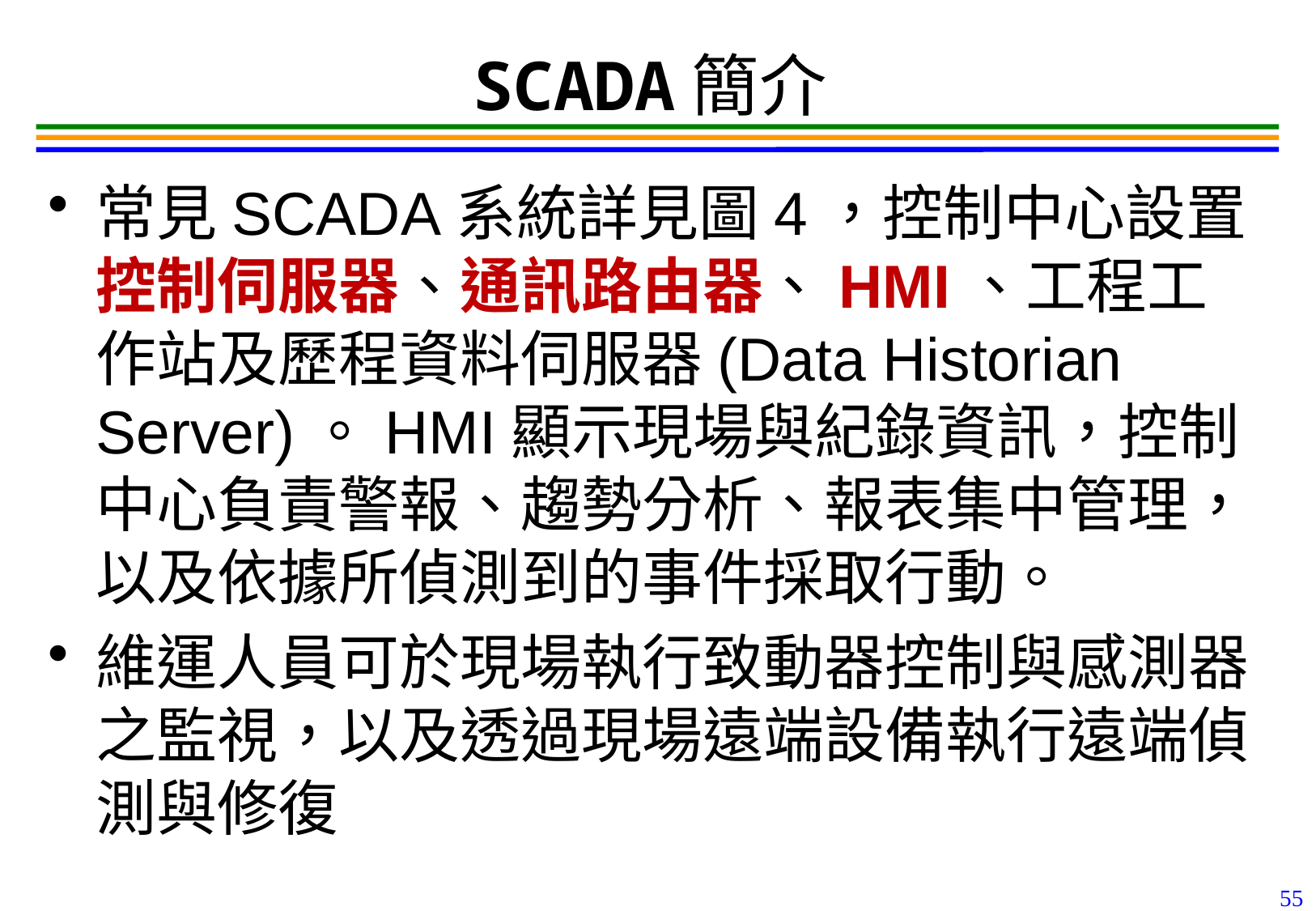

55
# SCADA簡介
常見SCADA系統詳見圖4，控制中心設置控制伺服器、通訊路由器、HMI、工程工作站及歷程資料伺服器(Data Historian Server)。HMI顯示現場與紀錄資訊，控制中心負責警報、趨勢分析、報表集中管理，以及依據所偵測到的事件採取行動。
維運人員可於現場執行致動器控制與感測器之監視，以及透過現場遠端設備執行遠端偵測與修復